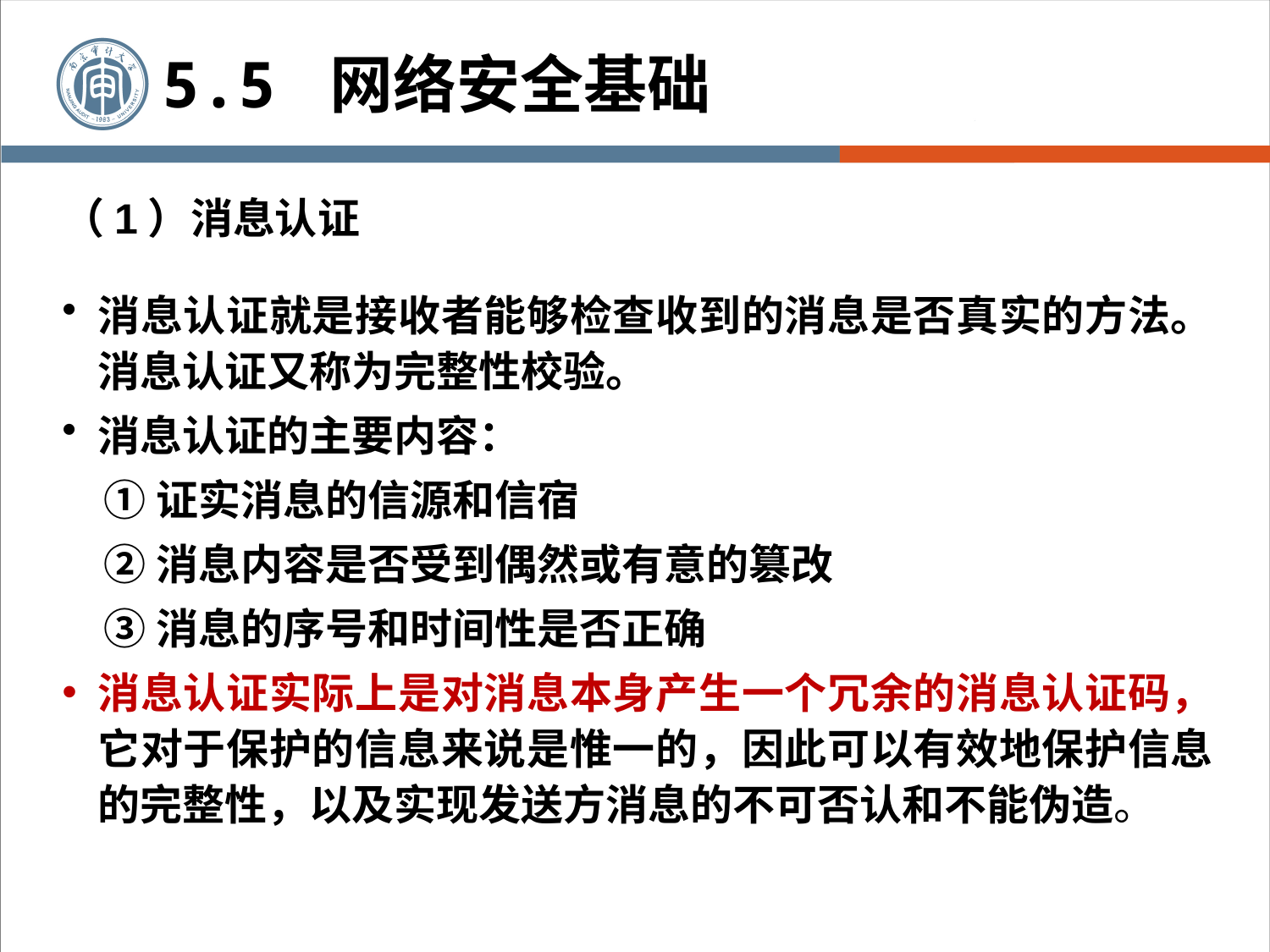

5.5 网络安全基础
# （1）消息认证
消息认证就是接收者能够检查收到的消息是否真实的方法。消息认证又称为完整性校验。
消息认证的主要内容：
①证实消息的信源和信宿
②消息内容是否受到偶然或有意的篡改
③消息的序号和时间性是否正确
消息认证实际上是对消息本身产生一个冗余的消息认证码，它对于保护的信息来说是惟一的，因此可以有效地保护信息的完整性，以及实现发送方消息的不可否认和不能伪造。